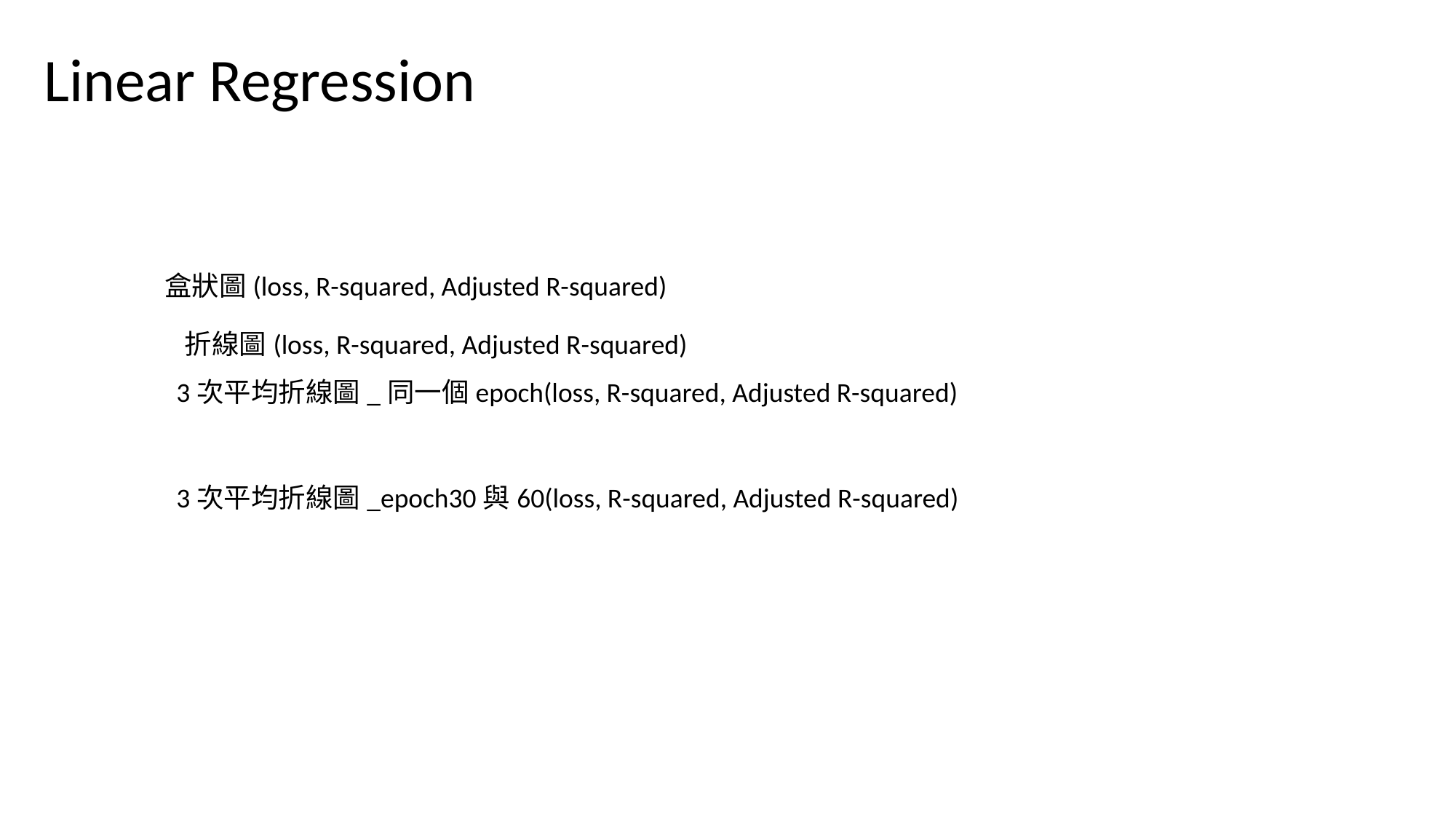

# Linear Regression
盒狀圖(loss, R-squared, Adjusted R-squared)
折線圖(loss, R-squared, Adjusted R-squared)
3次平均折線圖_同一個epoch(loss, R-squared, Adjusted R-squared)
3次平均折線圖_epoch30與60(loss, R-squared, Adjusted R-squared)